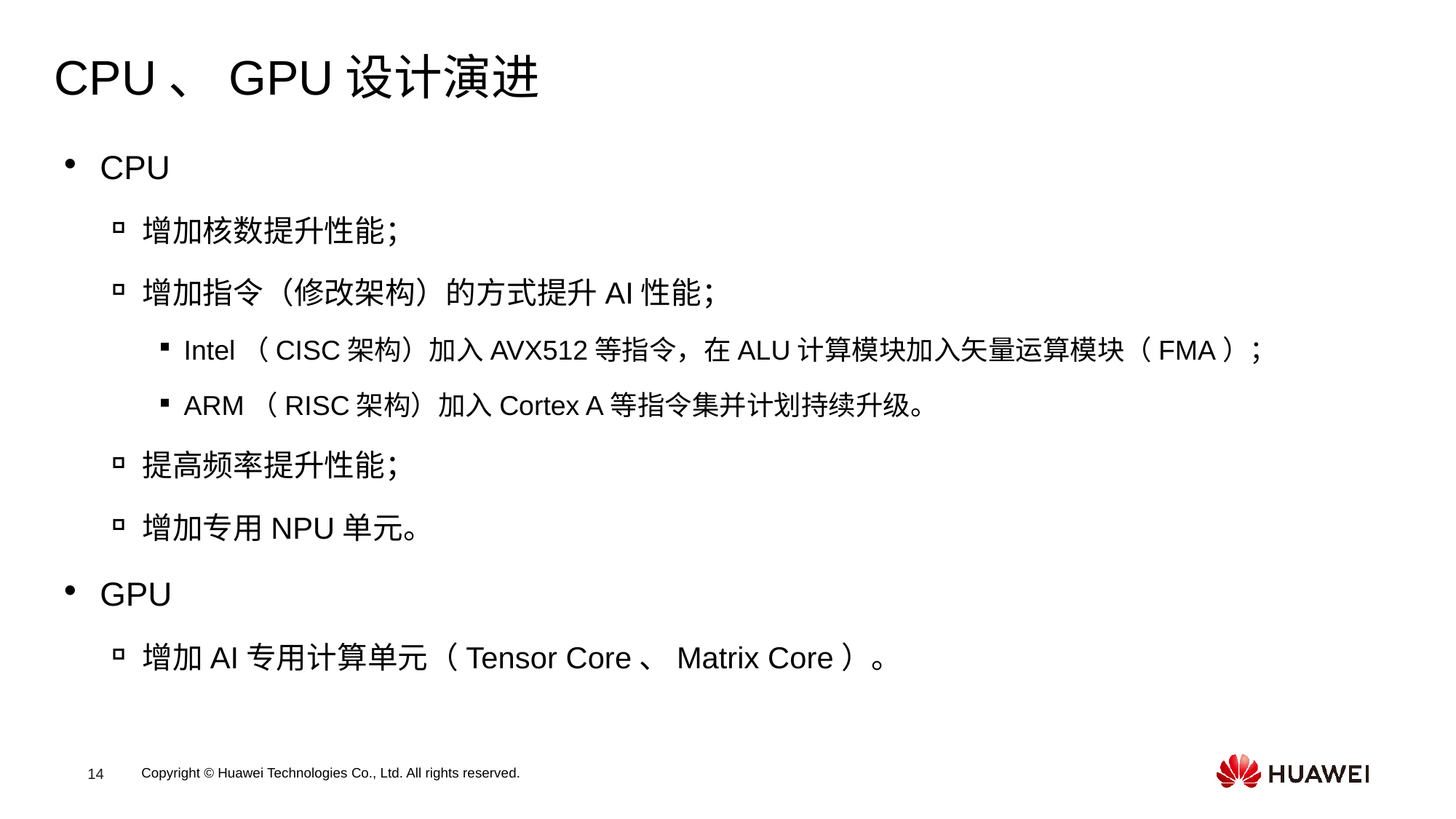

# CPU、GPU设计演进
CPU
增加核数提升性能；
增加指令（修改架构）的方式提升AI性能；
Intel（CISC架构）加入AVX512等指令，在ALU计算模块加入矢量运算模块（FMA）；
ARM（RISC架构）加入Cortex A等指令集并计划持续升级。
提高频率提升性能；
增加专用NPU单元。
GPU
增加AI专用计算单元（Tensor Core、Matrix Core）。